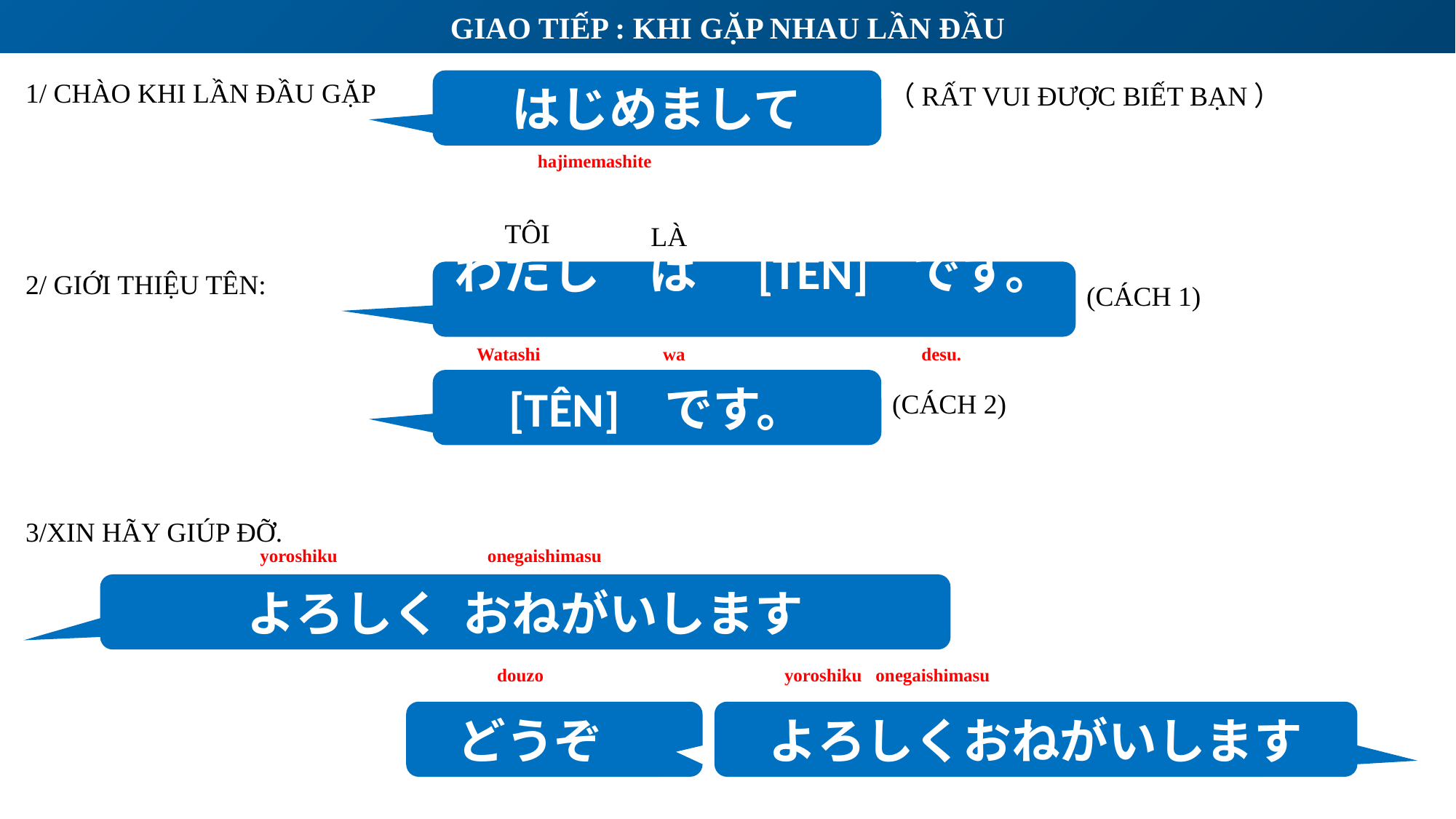

GIAO TIẾP : KHI GẶP NHAU LẦN ĐẦU
1/ CHÀO KHI LẦN ĐẦU GẶP
はじめまして
（RẤT VUI ĐƯỢC BIẾT BẠN）
hajimemashite
TÔI
LÀ
2/ GIỚI THIỆU TÊN:
わたし　は　[TÊN]   です。
(CÁCH 1)
Watashi                           wa                                                    desu.
[TÊN]   です。
(CÁCH 2)
3/XIN HÃY GIÚP ĐỠ.
yoroshiku                                 onegaishimasu
よろしく  おねがいします
douzo                                                     yoroshiku   onegaishimasu
どうぞ
よろしくおねがいします